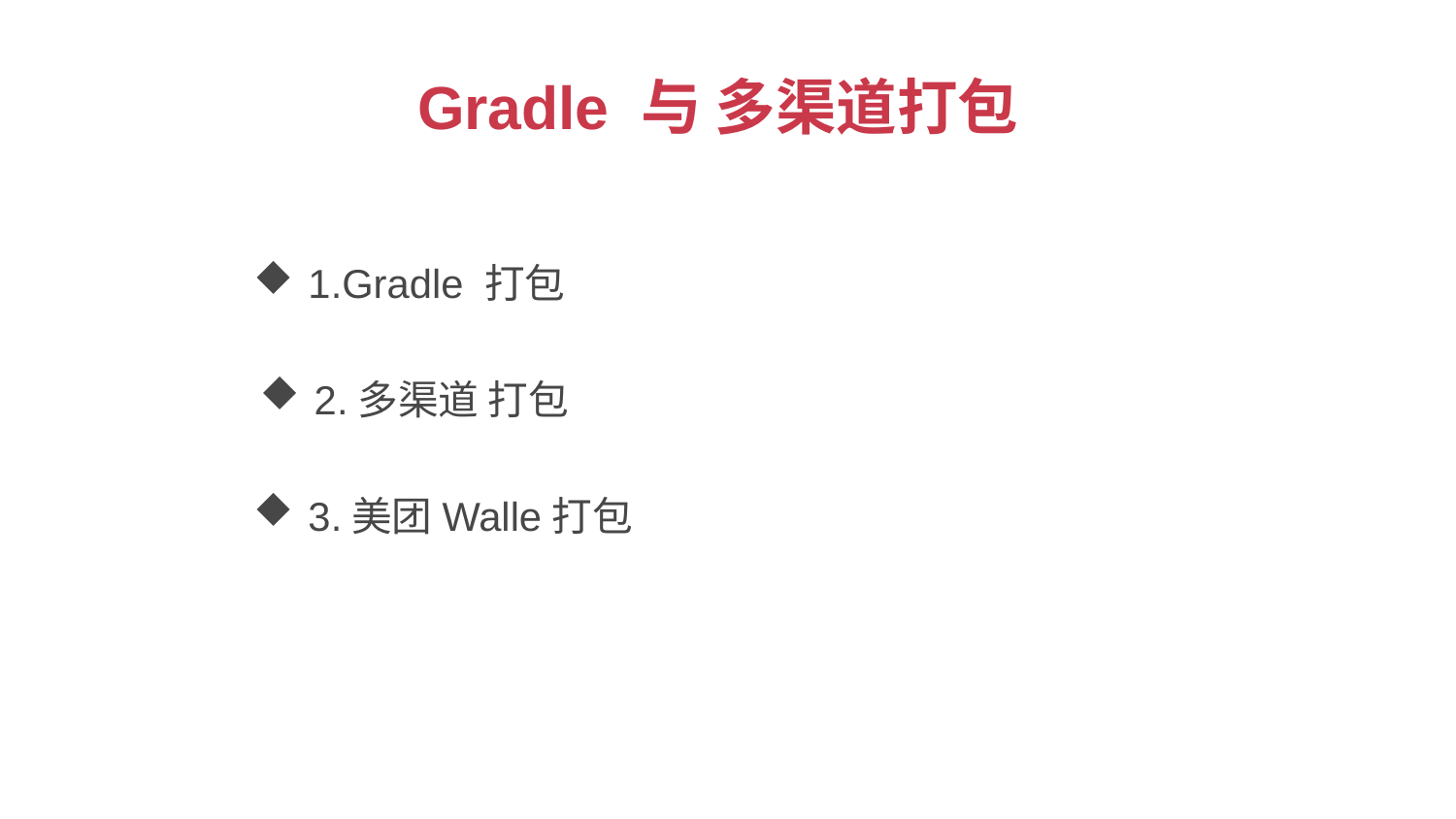

Gradle 与 多渠道打包
1.Gradle 打包
2.多渠道 打包
3.美团Walle打包